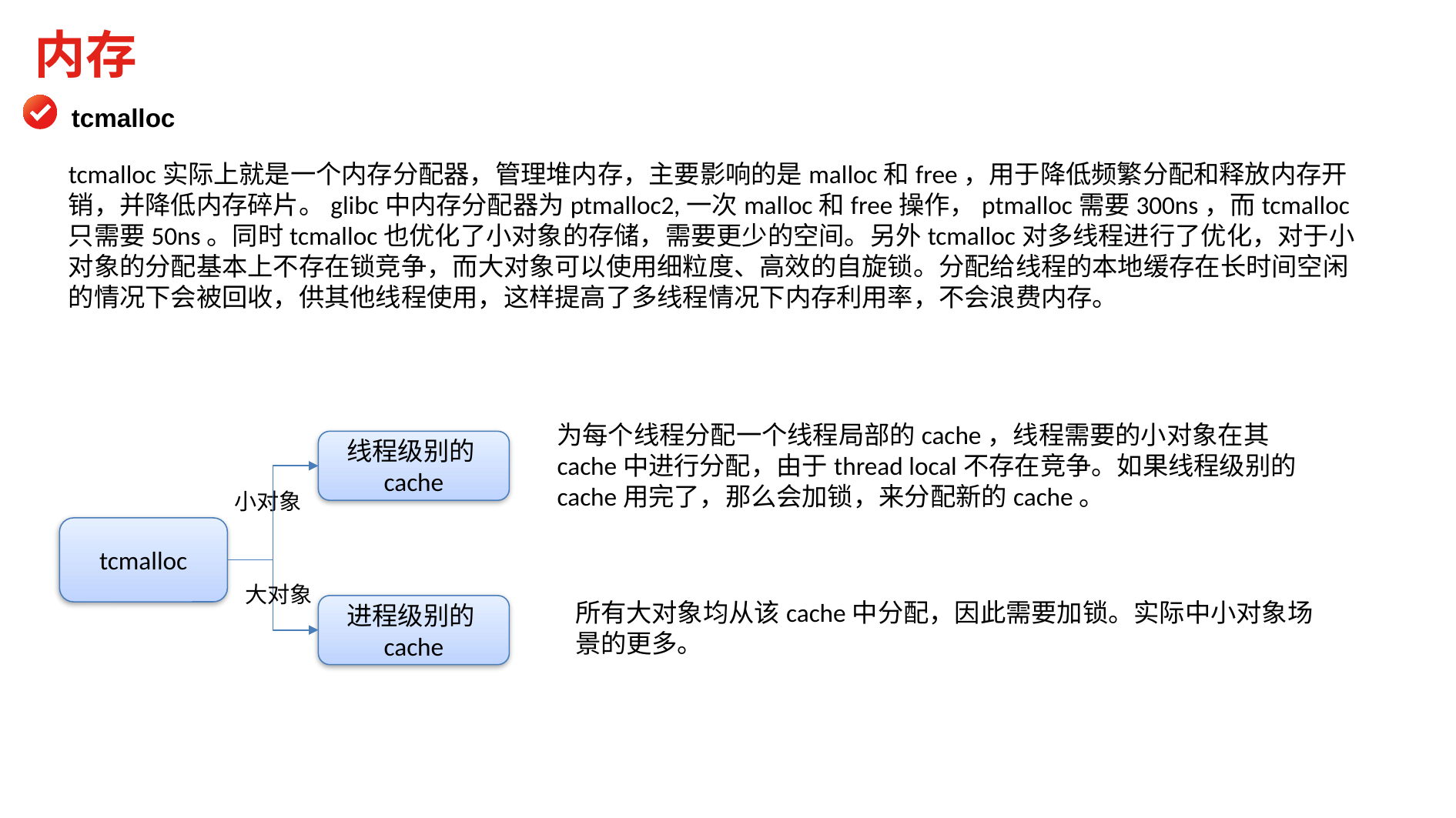

内存
tcmalloc

tcmalloc实际上就是一个内存分配器，管理堆内存，主要影响的是malloc和free，用于降低频繁分配和释放内存开销，并降低内存碎片。glibc中内存分配器为ptmalloc2,一次malloc和free操作，ptmalloc需要300ns，而tcmalloc只需要50ns。同时tcmalloc也优化了小对象的存储，需要更少的空间。另外tcmalloc对多线程进行了优化，对于小对象的分配基本上不存在锁竞争，而大对象可以使用细粒度、高效的自旋锁。分配给线程的本地缓存在长时间空闲的情况下会被回收，供其他线程使用，这样提高了多线程情况下内存利用率，不会浪费内存。
为每个线程分配一个线程局部的cache，线程需要的小对象在其cache中进行分配，由于thread local不存在竞争。如果线程级别的cache用完了，那么会加锁，来分配新的cache。
线程级别的cache
小对象
tcmalloc
大对象
所有大对象均从该cache中分配，因此需要加锁。实际中小对象场景的更多。
进程级别的cache